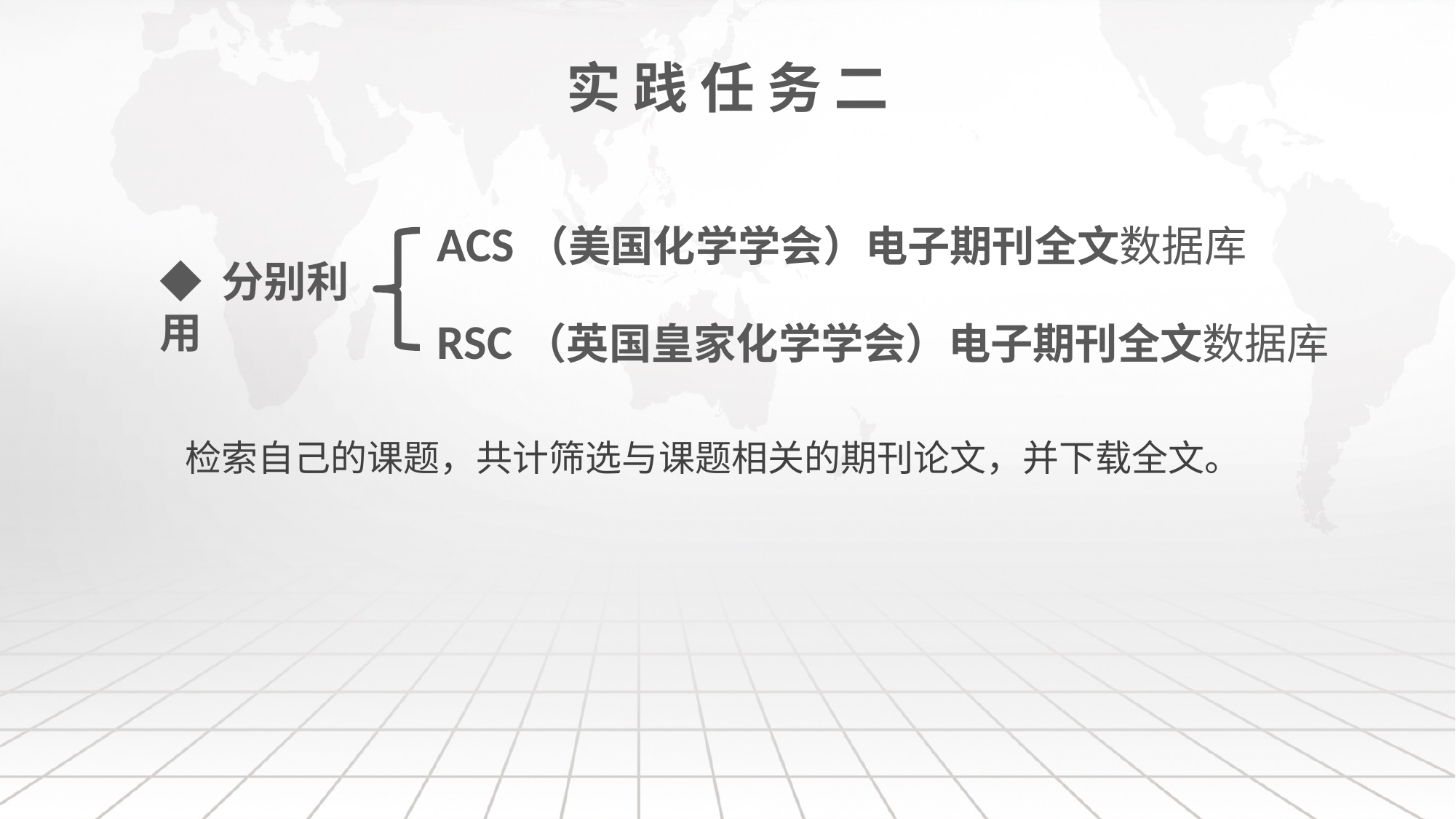

# 实 践 任 务 二
ACS（美国化学学会）电子期刊全文数据库
RSC（英国皇家化学学会）电子期刊全文数据库

◆ 分别利用
检索自己的课题，共计筛选与课题相关的期刊论文，并下载全文。